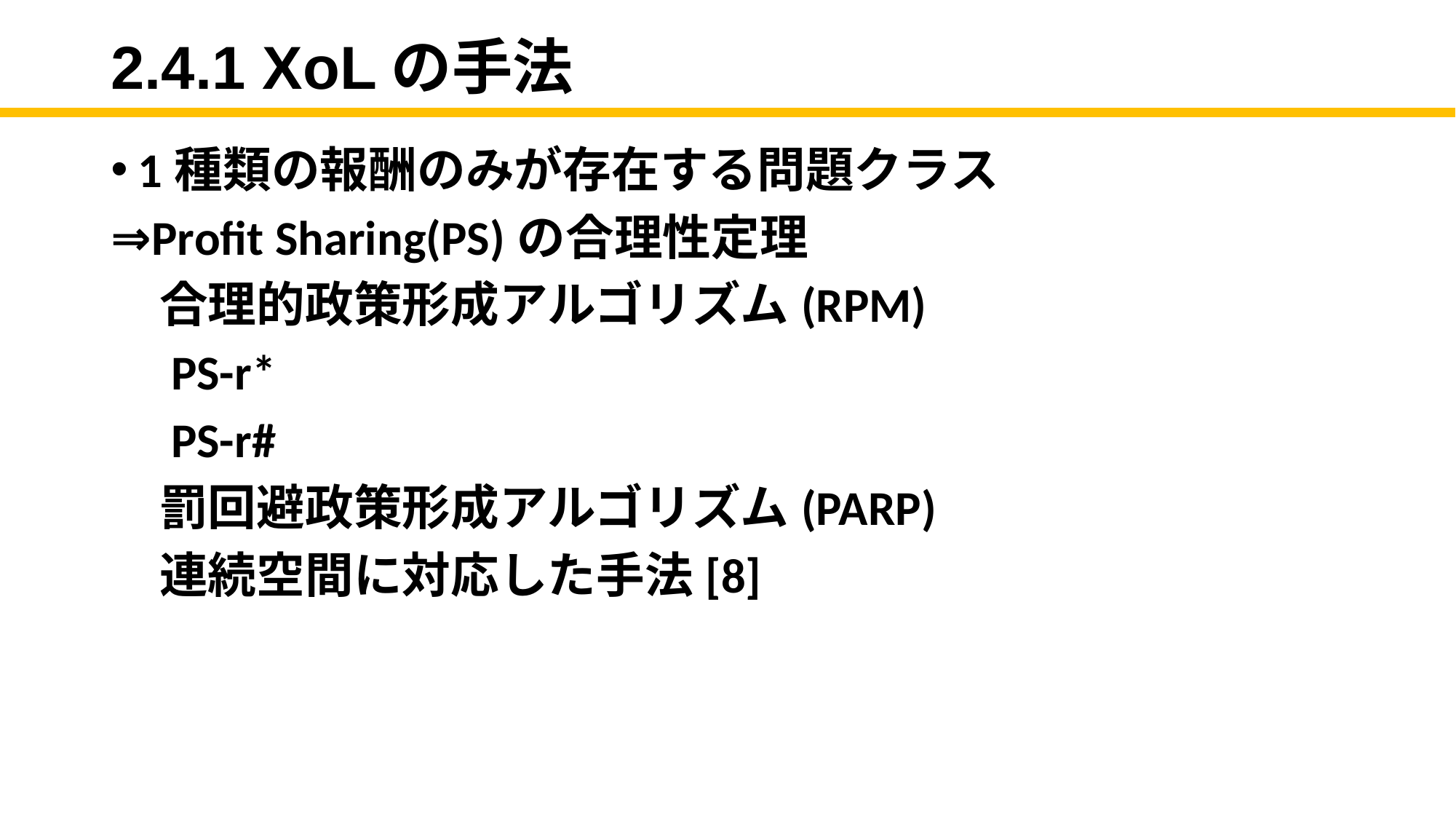

# 2.4.1 XoLの手法
1種類の報酬のみが存在する問題クラス
⇒Profit Sharing(PS)の合理性定理
　合理的政策形成アルゴリズム(RPM)
　PS-r*
　PS-r#
　罰回避政策形成アルゴリズム(PARP)
　連続空間に対応した手法[8]